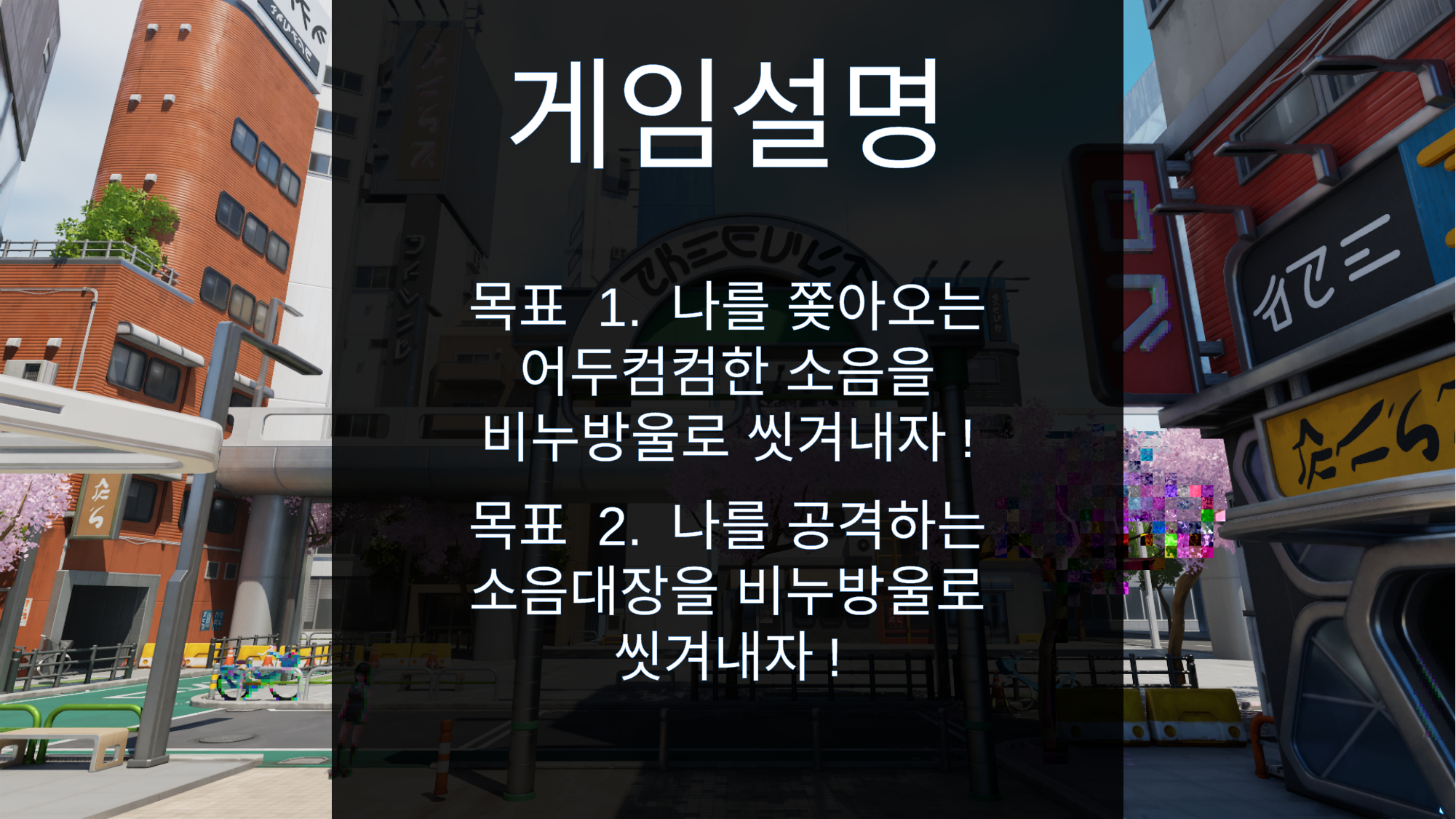

게임설명
목표 1. 나를 쫒아오는 어두컴컴한 소음을 비누방울로 씻겨내자!
목표 2. 나를 공격하는 소음대장을 비누방울로 씻겨내자!